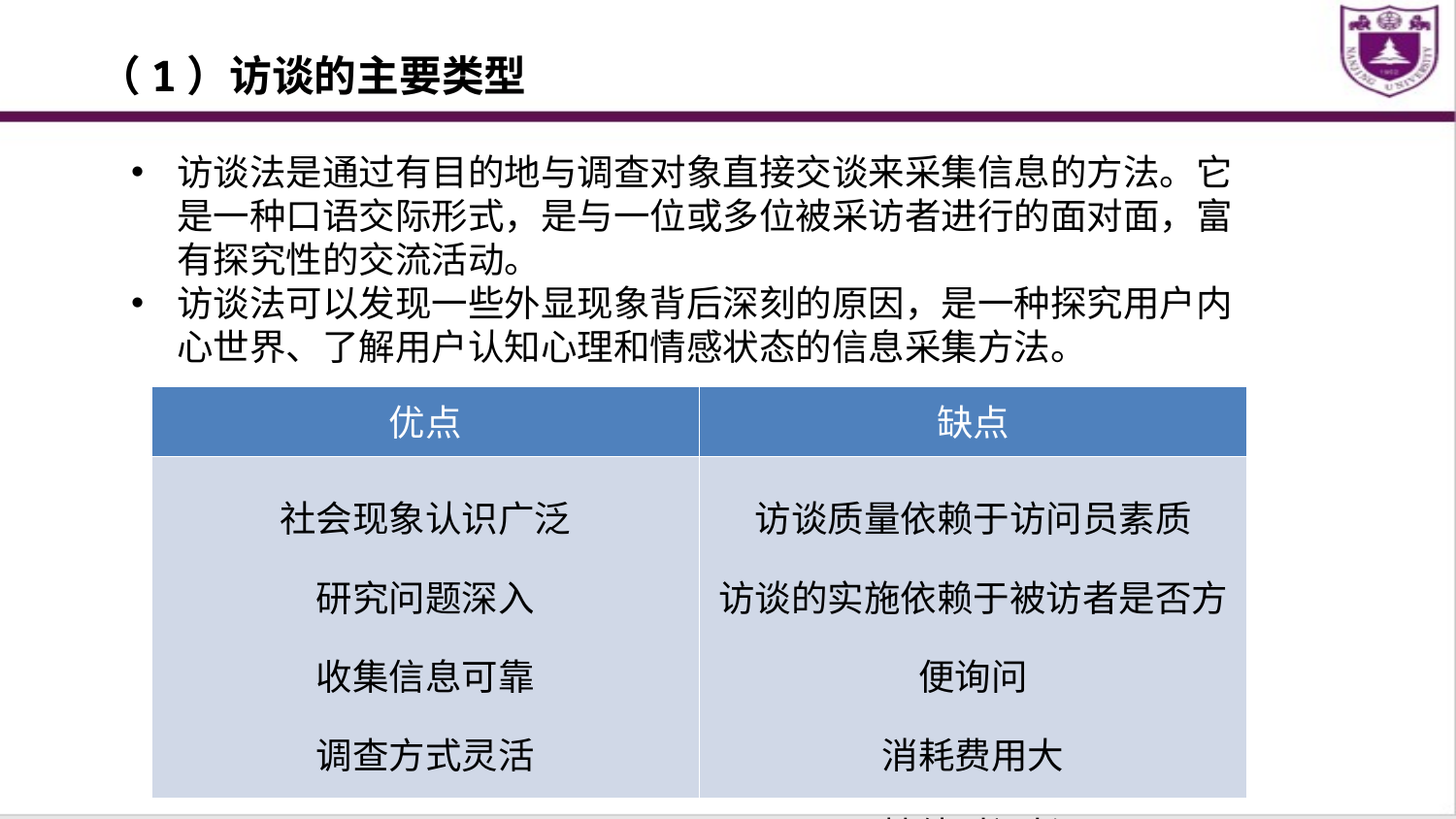

（1）访谈的主要类型
访谈法是通过有目的地与调查对象直接交谈来采集信息的方法。它是一种口语交际形式，是与一位或多位被采访者进行的面对面，富有探究性的交流活动。
访谈法可以发现一些外显现象背后深刻的原因，是一种探究用户内心世界、了解用户认知心理和情感状态的信息采集方法。
| 优点 | 缺点 |
| --- | --- |
| 社会现象认识广泛 研究问题深入 收集信息可靠 调查方式灵活 | 访谈质量依赖于访问员素质 访谈的实施依赖于被访者是否方便询问 消耗费用大 持续时间长 |